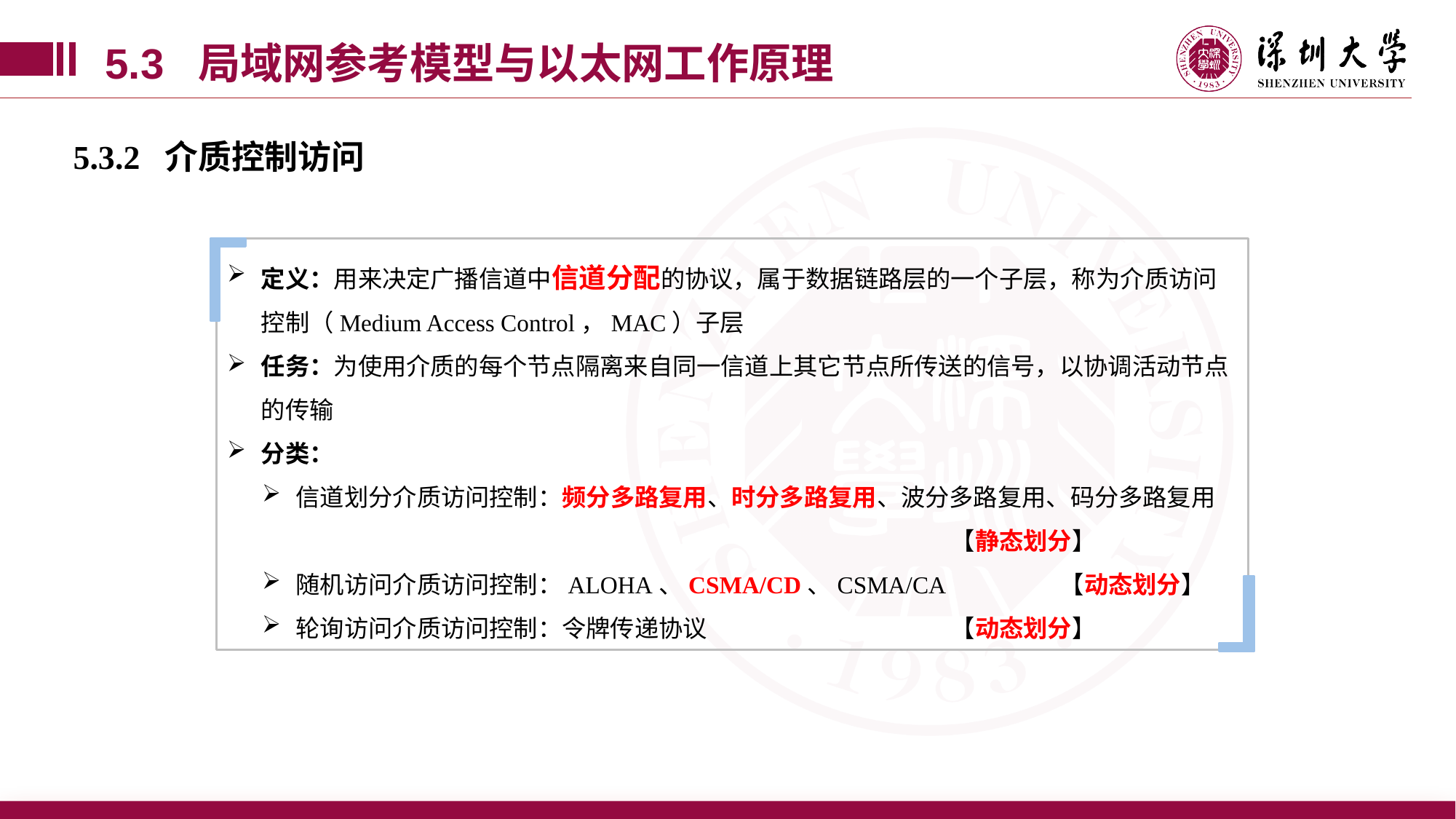

5.3  局域网参考模型与以太网工作原理

5.3.2  介质控制访问

定义：用来决定广播信道中信道分配的协议，属于数据链路层的一个子层，称为介质访问控制（Medium Access Control，MAC）子层
任务：为使用介质的每个节点隔离来自同一信道上其它节点所传送的信号，以协调活动节点的传输
分类：
信道划分介质访问控制：频分多路复用、时分多路复用、波分多路复用、码分多路复用						【静态划分】
随机访问介质访问控制：ALOHA、CSMA/CD、CSMA/CA  	【动态划分】
轮询访问介质访问控制：令牌传递协议			【动态划分】